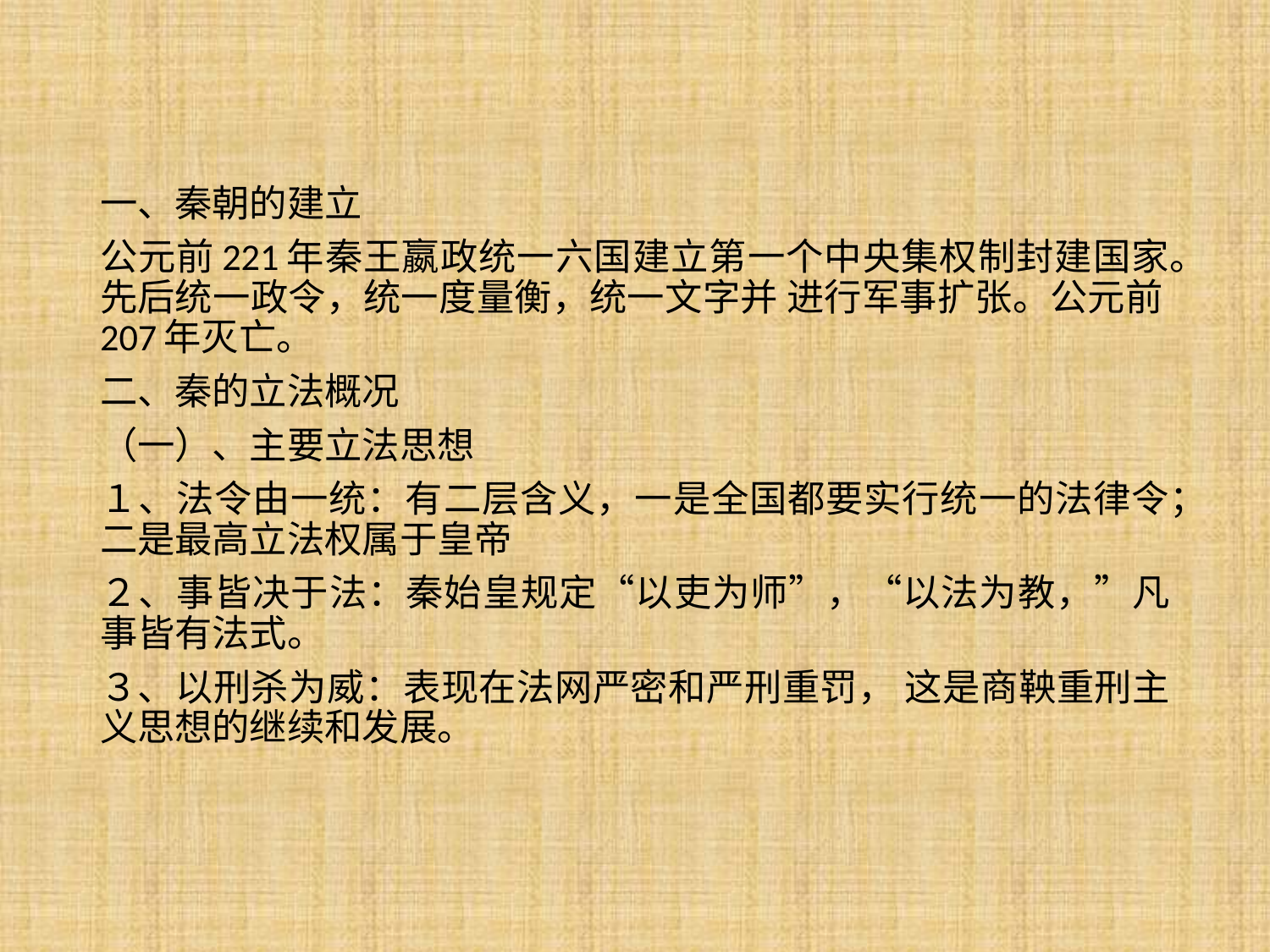

一、秦朝的建立
公元前221年秦王嬴政统一六国建立第一个中央集权制封建国家。先后统一政令，统一度量衡，统一文字并 进行军事扩张。公元前207年灭亡。
二、秦的立法概况
（一）、主要立法思想
１、法令由一统：有二层含义，一是全国都要实行统一的法律令；二是最高立法权属于皇帝
２、事皆决于法：秦始皇规定“以吏为师”，“以法为教，”凡事皆有法式。
３、以刑杀为威：表现在法网严密和严刑重罚， 这是商鞅重刑主义思想的继续和发展。